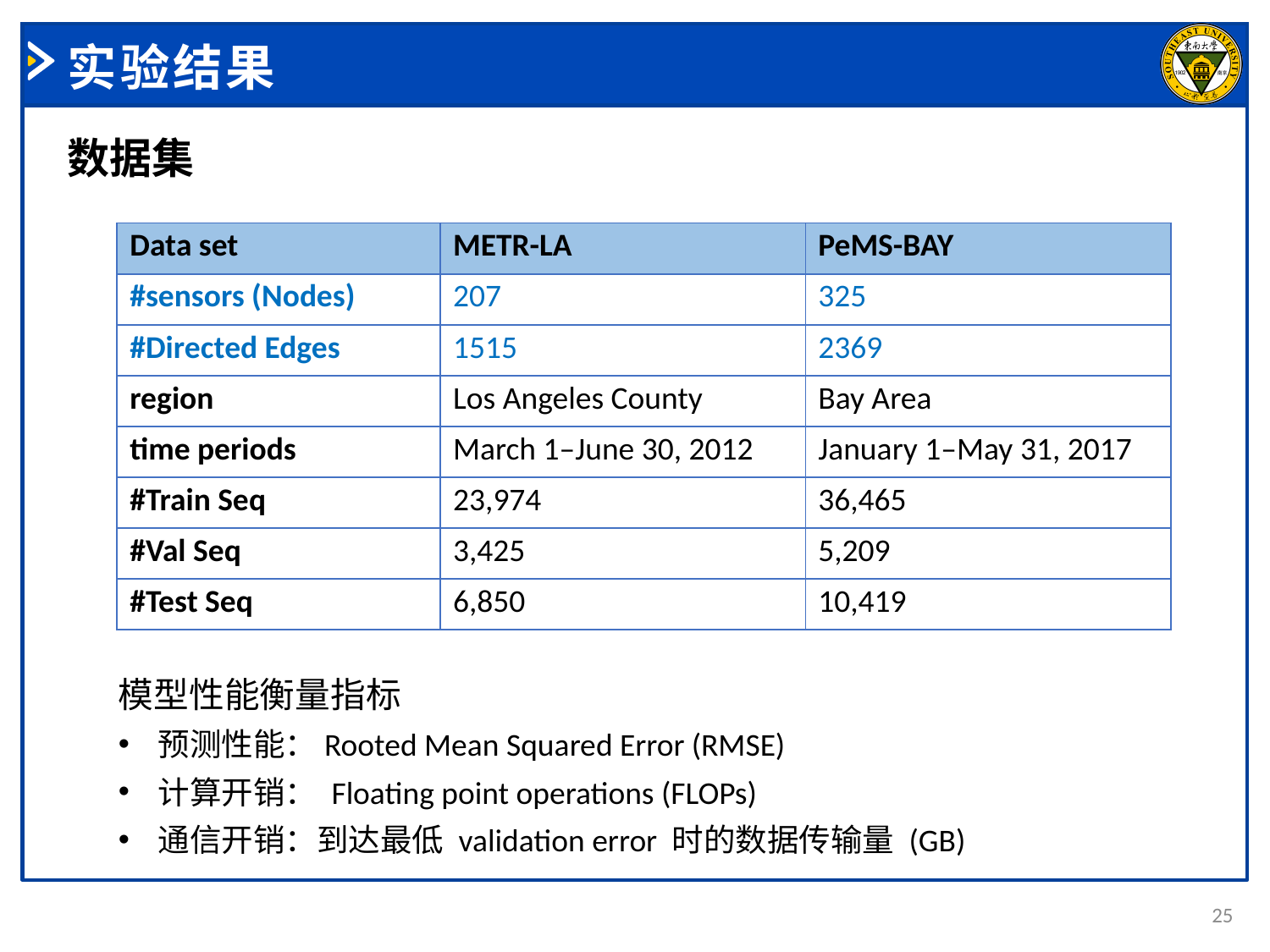

# 实验结果
数据集
| Data set | METR-LA | PeMS-BAY |
| --- | --- | --- |
| #sensors (Nodes) | 207 | 325 |
| #Directed Edges | 1515 | 2369 |
| region | Los Angeles County | Bay Area |
| time periods | March 1–June 30, 2012 | January 1–May 31, 2017 |
| #Train Seq | 23,974 | 36,465 |
| #Val Seq | 3,425 | 5,209 |
| #Test Seq | 6,850 | 10,419 |
模型性能衡量指标
预测性能：Rooted Mean Squared Error (RMSE)
计算开销： Floating point operations (FLOPs)
通信开销：到达最低 validation error 时的数据传输量 (GB)
25